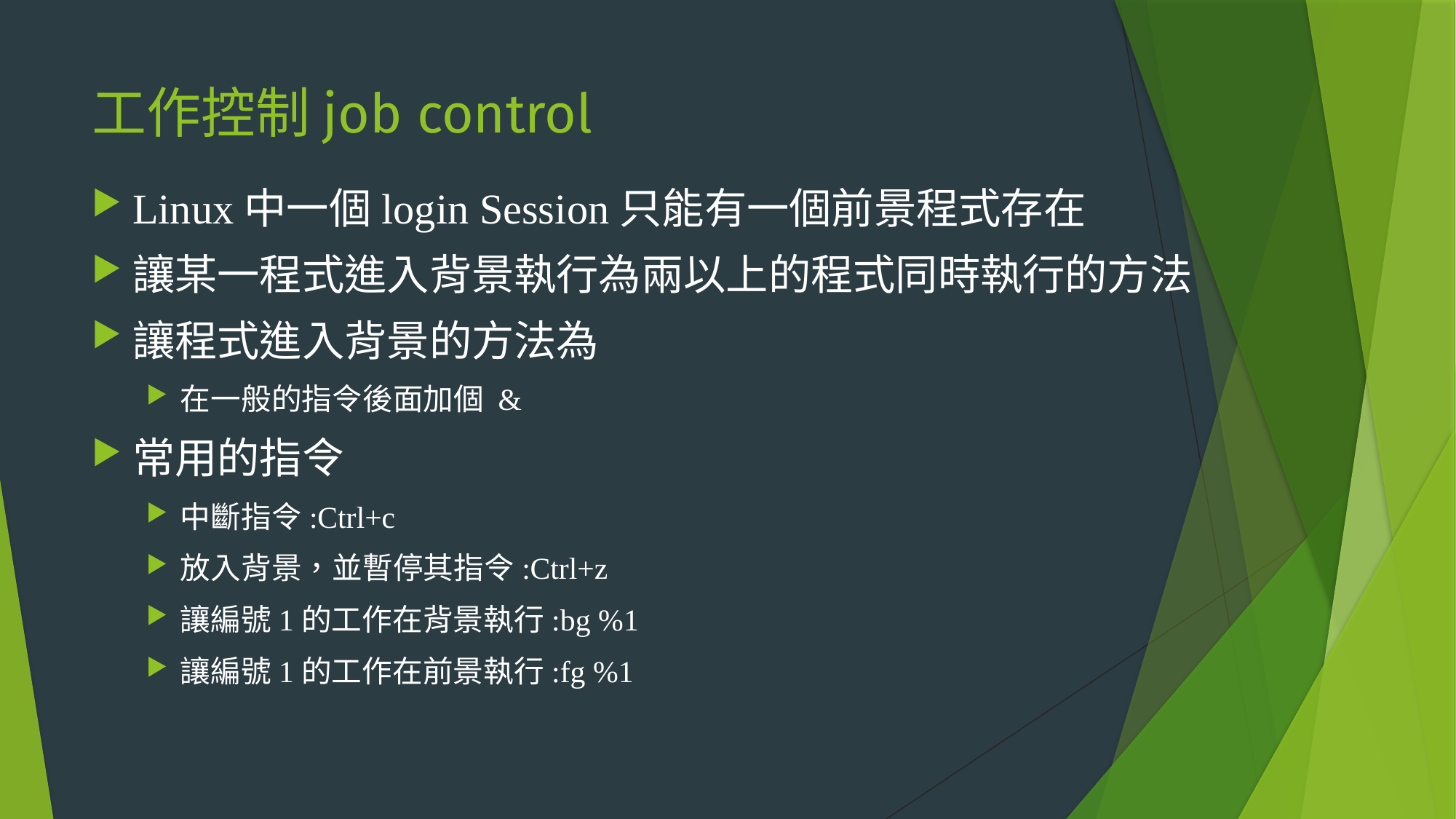

# 工作控制job control
Linux中一個login Session只能有一個前景程式存在
讓某一程式進入背景執行為兩以上的程式同時執行的方法
讓程式進入背景的方法為
在一般的指令後面加個 &
常用的指令
中斷指令:Ctrl+c
放入背景，並暫停其指令:Ctrl+z
讓編號1的工作在背景執行:bg %1
讓編號1的工作在前景執行:fg %1